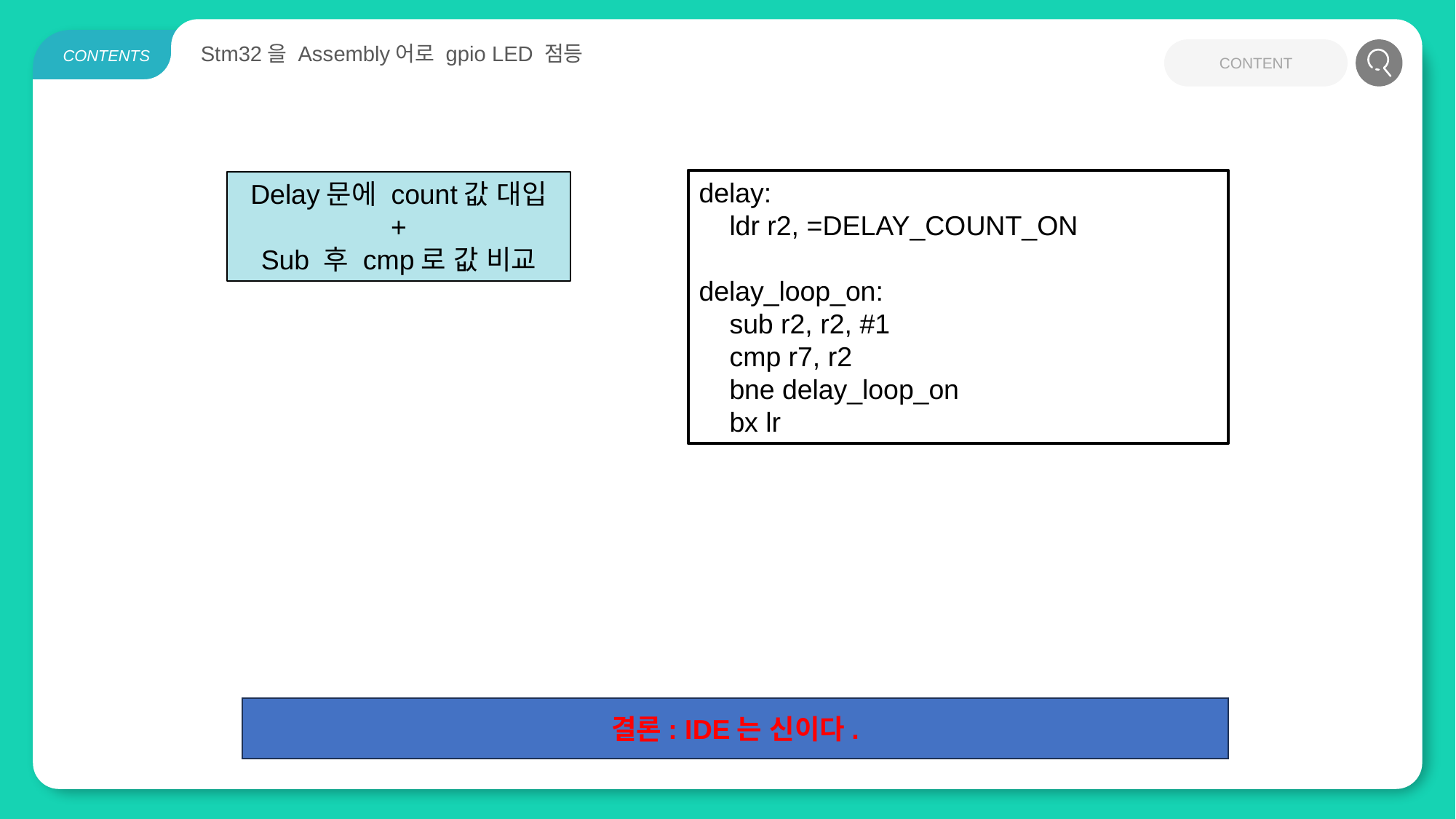

Stm32을 Assembly어로 gpio LED 점등

CONTENT

CONTENTS

delay:
    ldr r2, =DELAY_COUNT_ON

delay_loop_on:
    sub r2, r2, #1
    cmp r7, r2
    bne delay_loop_on
    bx lr
Delay문에 count값 대입
+
Sub 후 cmp로 값 비교
결론: IDE는 신이다.